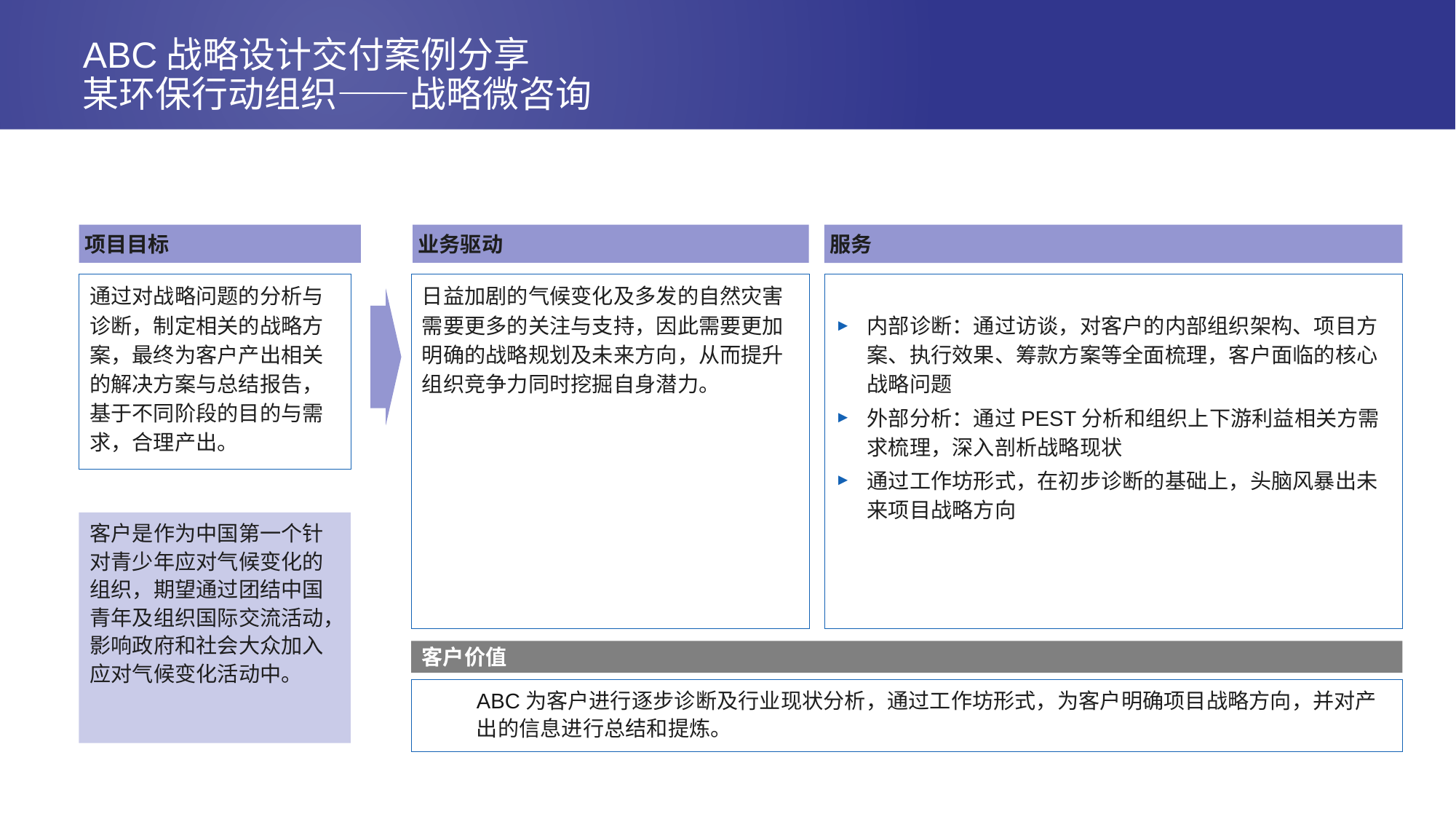

# ABC战略设计交付案例分享 某环保行动组织——战略微咨询
项目目标
业务驱动
服务
通过对战略问题的分析与诊断，制定相关的战略方案，最终为客户产出相关的解决方案与总结报告，基于不同阶段的目的与需求，合理产出。
日益加剧的气候变化及多发的自然灾害需要更多的关注与支持，因此需要更加明确的战略规划及未来方向，从而提升组织竞争力同时挖掘自身潜力。

内部诊断：通过访谈，对客户的内部组织架构、项目方案、执行效果、筹款方案等全面梳理，客户面临的核心战略问题
外部分析：通过PEST分析和组织上下游利益相关方需求梳理，深入剖析战略现状
通过工作坊形式，在初步诊断的基础上，头脑风暴出未来项目战略方向

客户是作为中国第一个针对青少年应对气候变化的组织，期望通过团结中国青年及组织国际交流活动，影响政府和社会大众加入应对气候变化活动中。
客户价值
ABC为客户进行逐步诊断及行业现状分析，通过工作坊形式，为客户明确项目战略方向，并对产出的信息进行总结和提炼。